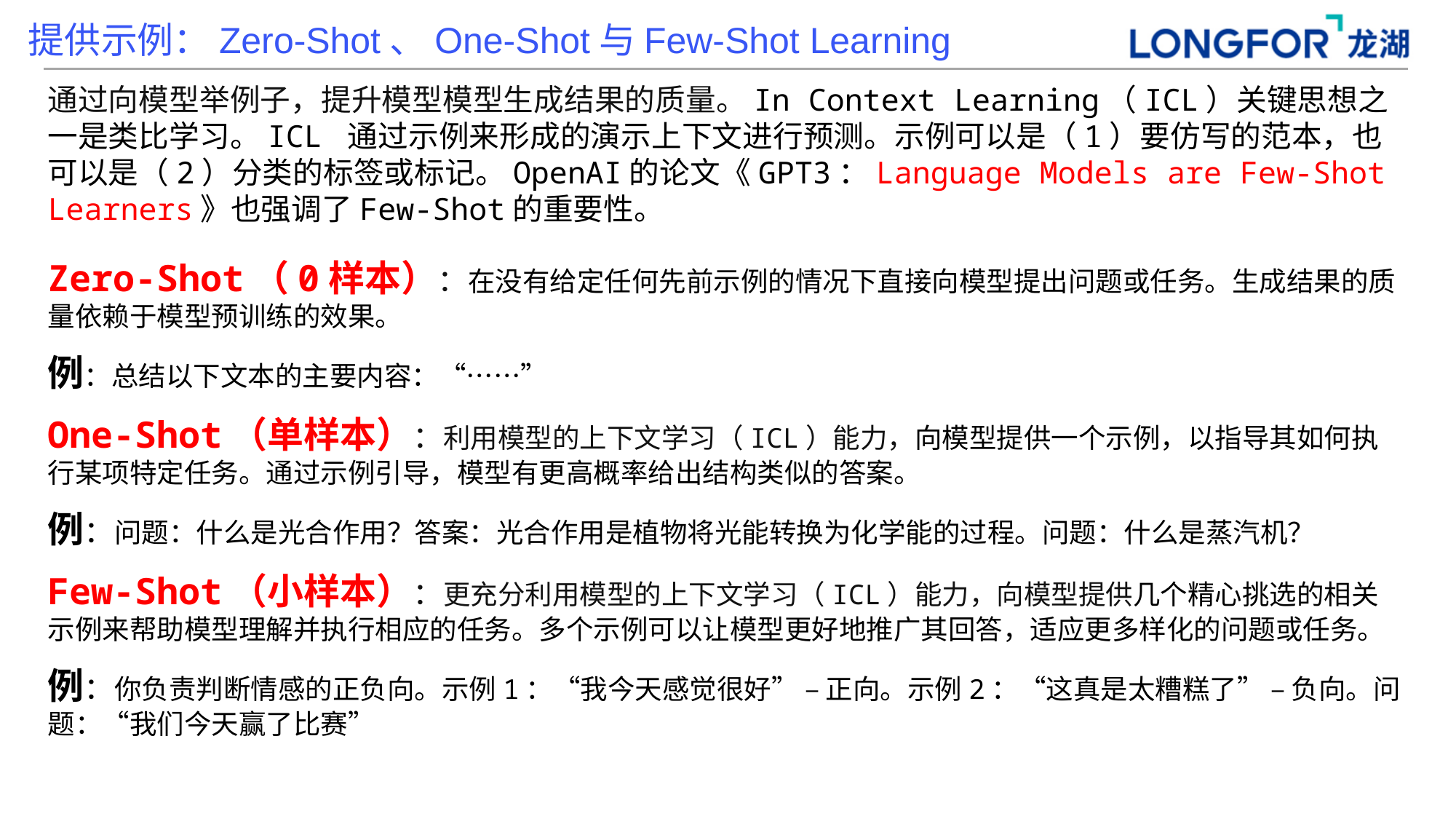

提供示例：Zero-Shot、One-Shot与Few-Shot Learning
通过向模型举例子，提升模型模型生成结果的质量。In Context Learning（ICL）关键思想之一是类比学习。ICL 通过示例来形成的演示上下文进行预测。示例可以是（1）要仿写的范本，也可以是（2）分类的标签或标记。OpenAI的论文《GPT3：Language Models are Few-Shot Learners》也强调了Few-Shot的重要性。

Zero-Shot（0样本）：在没有给定任何先前示例的情况下直接向模型提出问题或任务。生成结果的质量依赖于模型预训练的效果。

例：总结以下文本的主要内容：“……”

One-Shot（单样本）：利用模型的上下文学习（ICL）能力，向模型提供一个示例，以指导其如何执行某项特定任务。通过示例引导，模型有更高概率给出结构类似的答案。

例：问题：什么是光合作用？答案：光合作用是植物将光能转换为化学能的过程。问题：什么是蒸汽机？

Few-Shot（小样本）：更充分利用模型的上下文学习（ICL）能力，向模型提供几个精心挑选的相关示例来帮助模型理解并执行相应的任务。多个示例可以让模型更好地推广其回答，适应更多样化的问题或任务。

例：你负责判断情感的正负向。示例1：“我今天感觉很好” – 正向。示例2：“这真是太糟糕了” – 负向。问题：“我们今天赢了比赛”